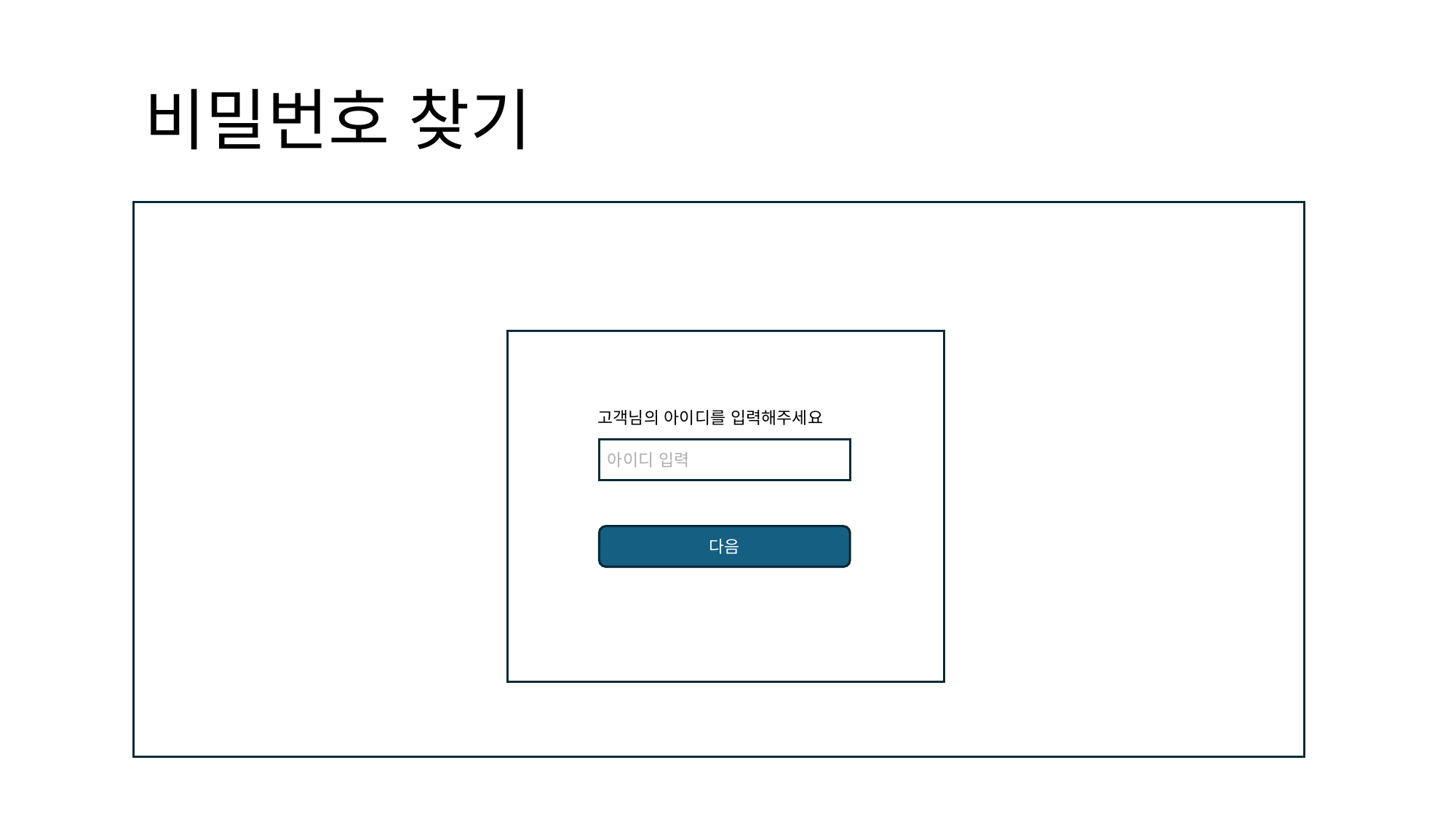

# 비밀번호 찾기

고객님의 아이디를 입력해주세요

아이디 입력
다음